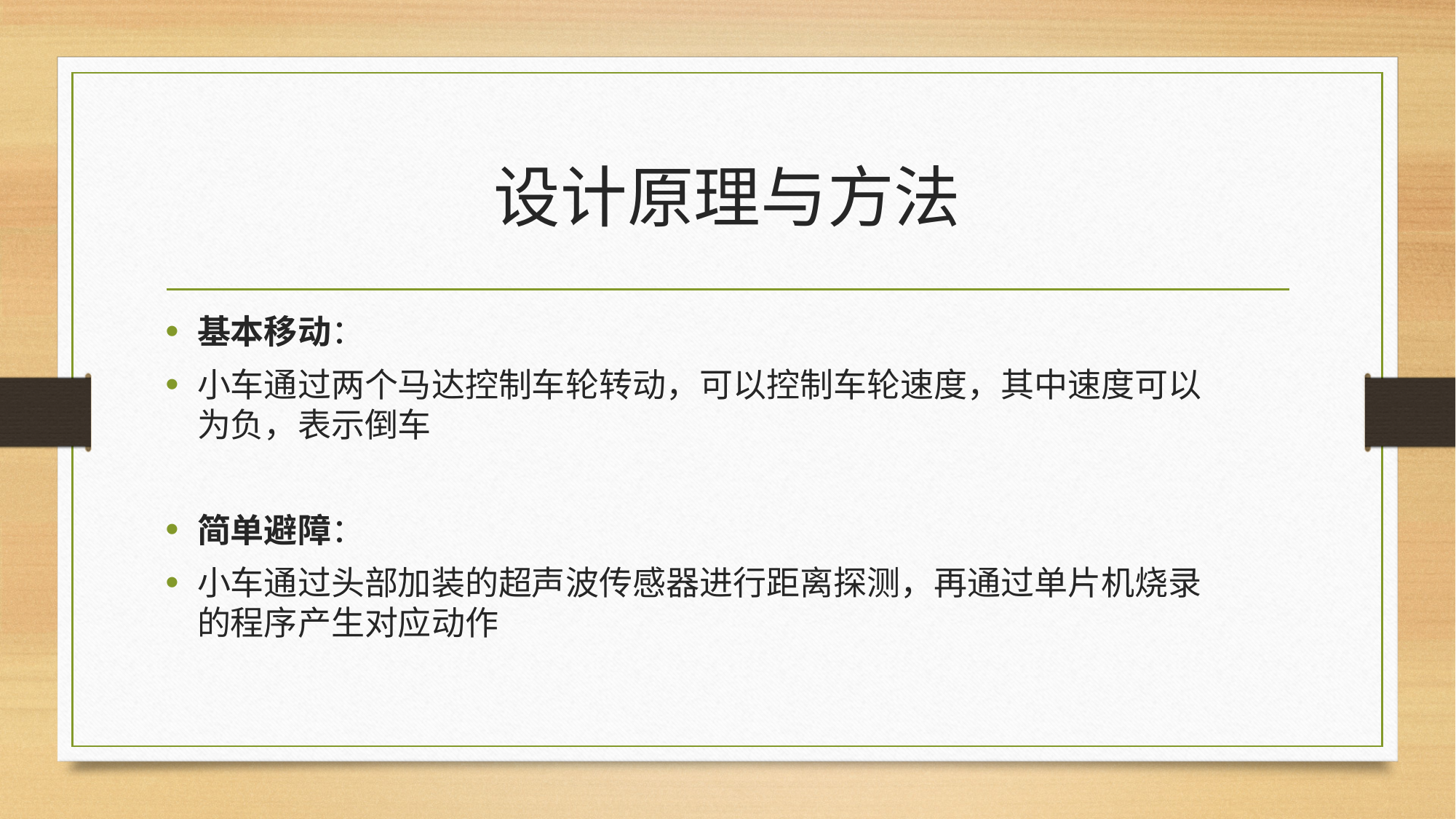

# 设计原理与方法
基本移动：
小车通过两个马达控制车轮转动，可以控制车轮速度，其中速度可以为负，表示倒车

简单避障：
小车通过头部加装的超声波传感器进行距离探测，再通过单片机烧录的程序产生对应动作